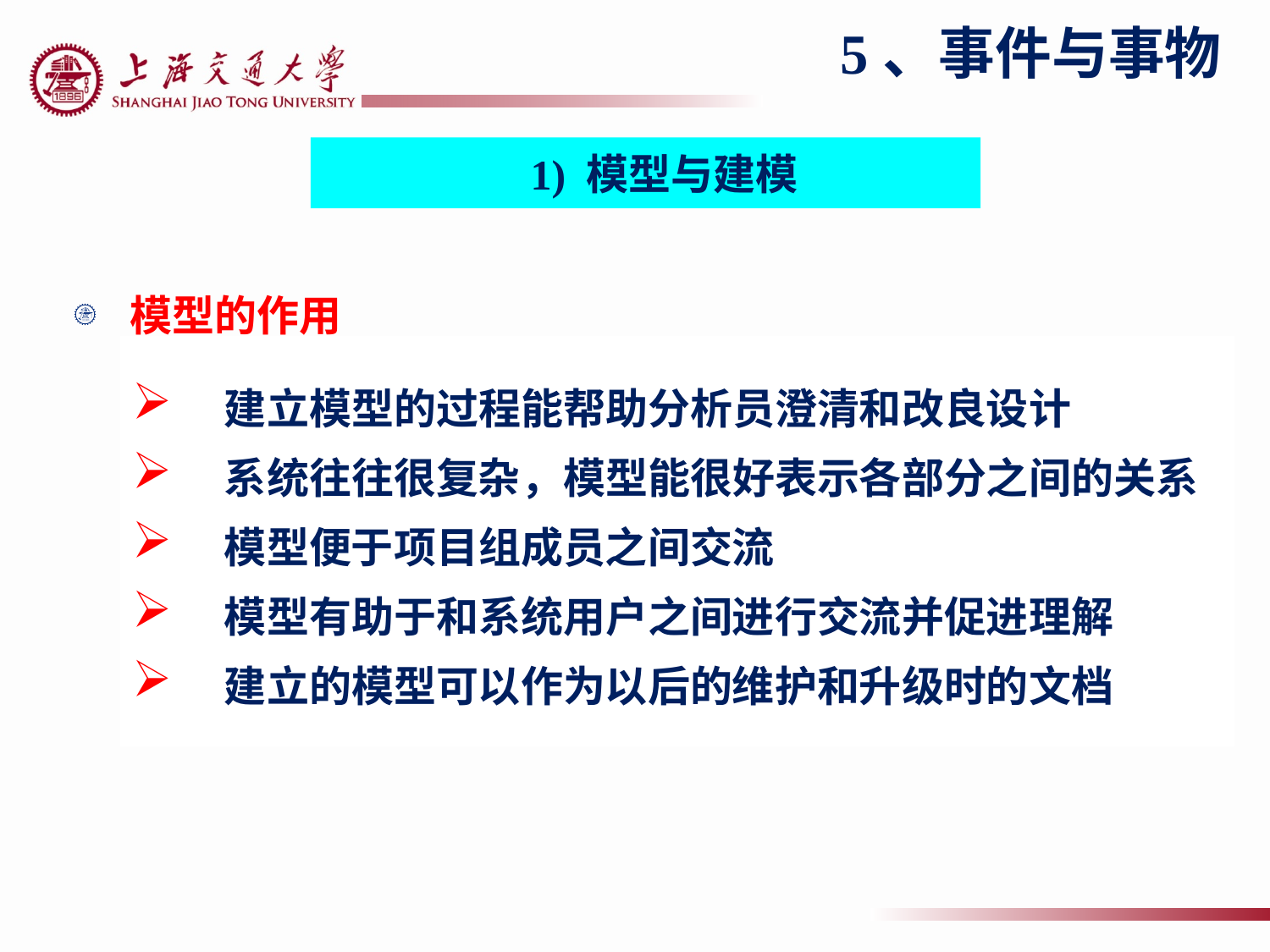

5、事件与事物
1) 模型与建模
模型的作用
  建立模型的过程能帮助分析员澄清和改良设计
  系统往往很复杂，模型能很好表示各部分之间的关系
  模型便于项目组成员之间交流
  模型有助于和系统用户之间进行交流并促进理解
  建立的模型可以作为以后的维护和升级时的文档